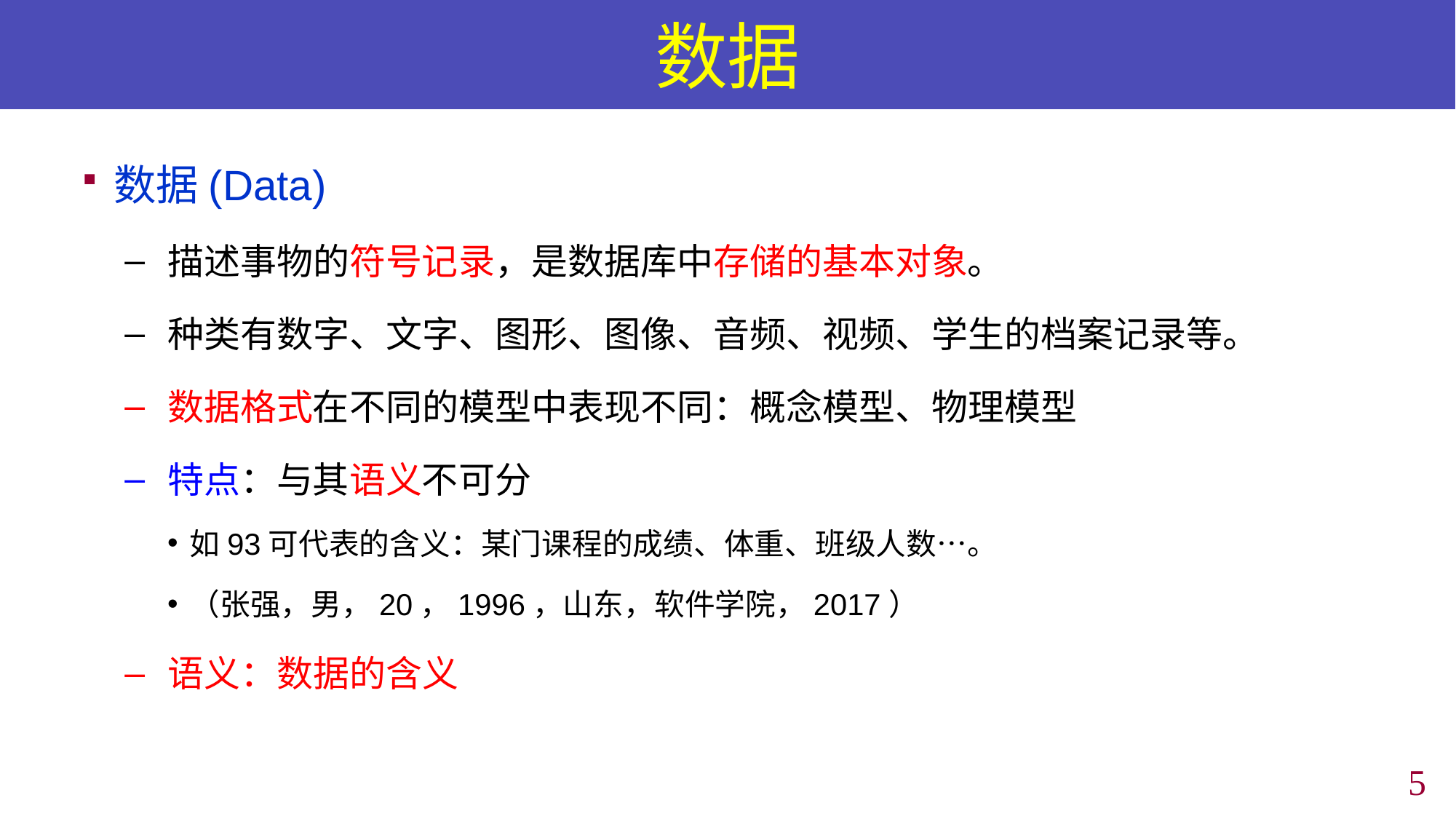

# 数据
数据(Data)
描述事物的符号记录，是数据库中存储的基本对象。
种类有数字、文字、图形、图像、音频、视频、学生的档案记录等。
数据格式在不同的模型中表现不同：概念模型、物理模型
特点：与其语义不可分
如93可代表的含义：某门课程的成绩、体重、班级人数…。
（张强，男，20，1996，山东，软件学院，2017）
语义：数据的含义
5